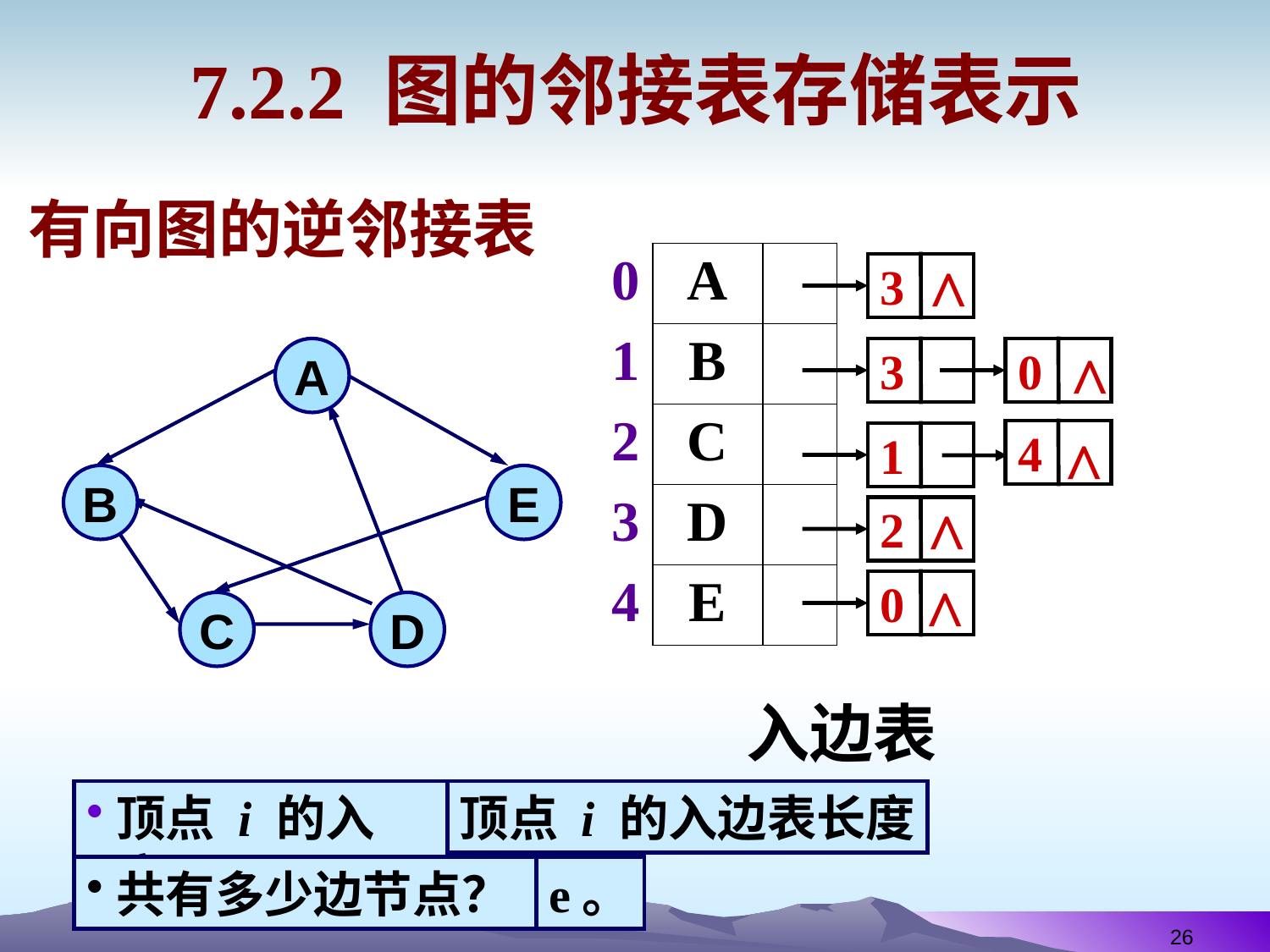

# 7.2.2 图的邻接表存储表示
有向图的逆邻接表
| 0 | A |  |
| --- | --- | --- |
| 1 | B |  |
| 2 | C |  |
| 3 | D |  |
| 4 | E |  |
3
^

3
0
^

A

B
E

C
D

4
1
^

2
^

0
^

入边表
顶点 i 的入度?
顶点 i 的入边表长度
共有多少边节点？
e。
26